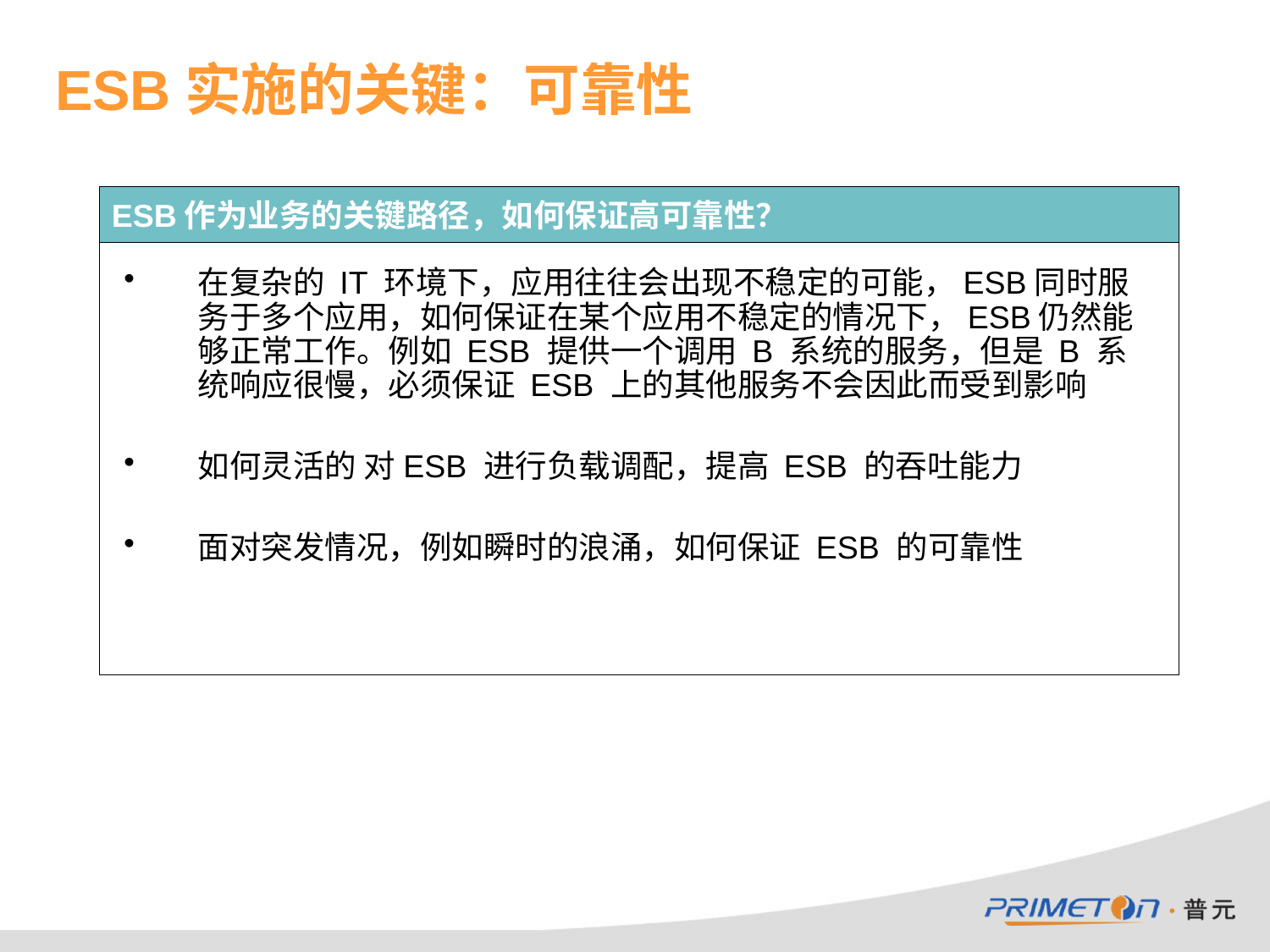

# ESB实施的关键：可靠性

ESB作为业务的关键路径，如何保证高可靠性？
在复杂的 IT 环境下，应用往往会出现不稳定的可能，ESB同时服务于多个应用，如何保证在某个应用不稳定的情况下，ESB仍然能够正常工作。例如 ESB 提供一个调用 B 系统的服务，但是 B 系统响应很慢，必须保证 ESB 上的其他服务不会因此而受到影响

如何灵活的 对ESB 进行负载调配，提高 ESB 的吞吐能力

面对突发情况，例如瞬时的浪涌，如何保证 ESB 的可靠性